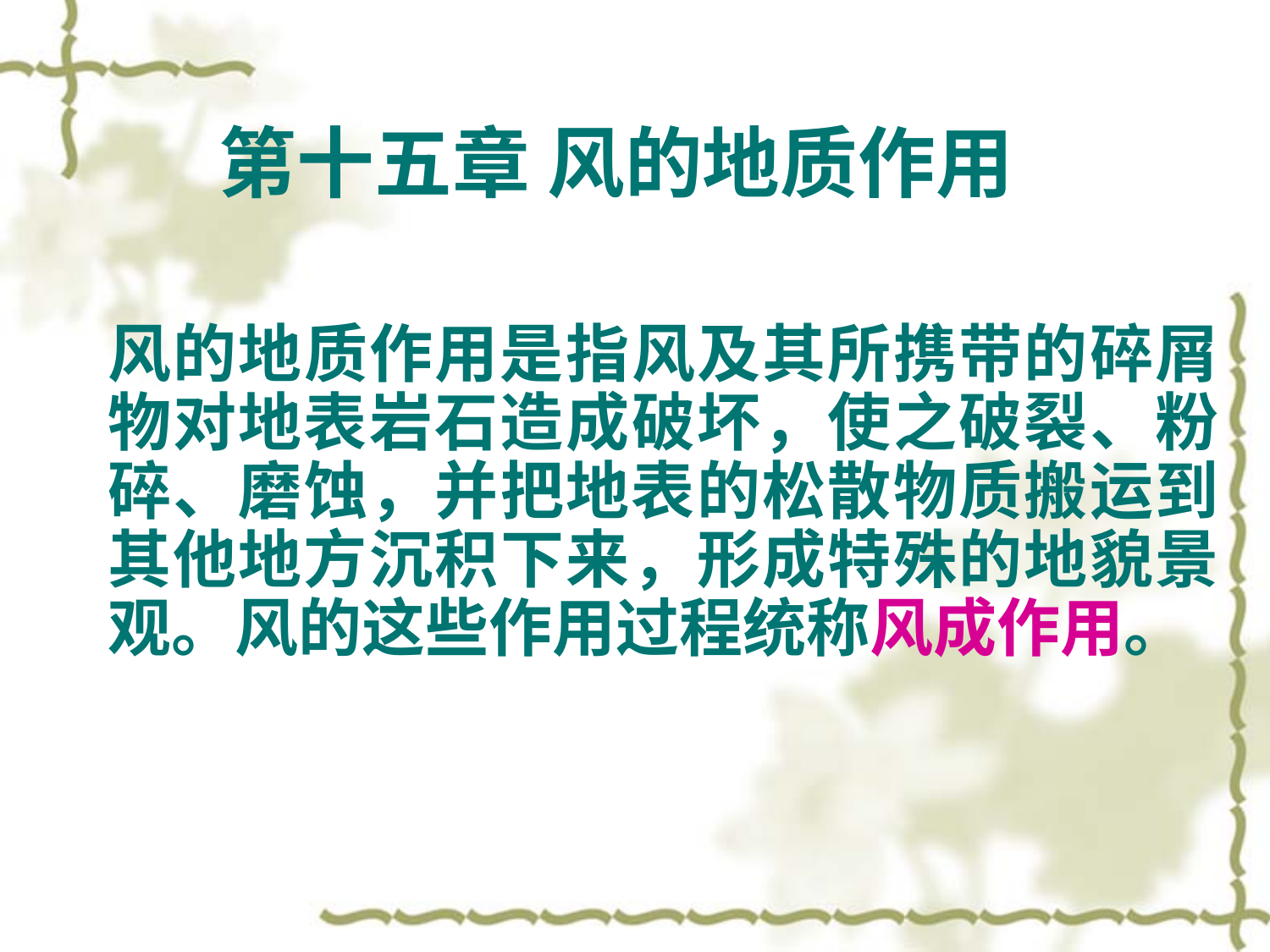

# 第十五章 风的地质作用
风的地质作用是指风及其所携带的碎屑物对地表岩石造成破坏，使之破裂、粉碎、磨蚀，并把地表的松散物质搬运到其他地方沉积下来，形成特殊的地貌景观。风的这些作用过程统称风成作用。